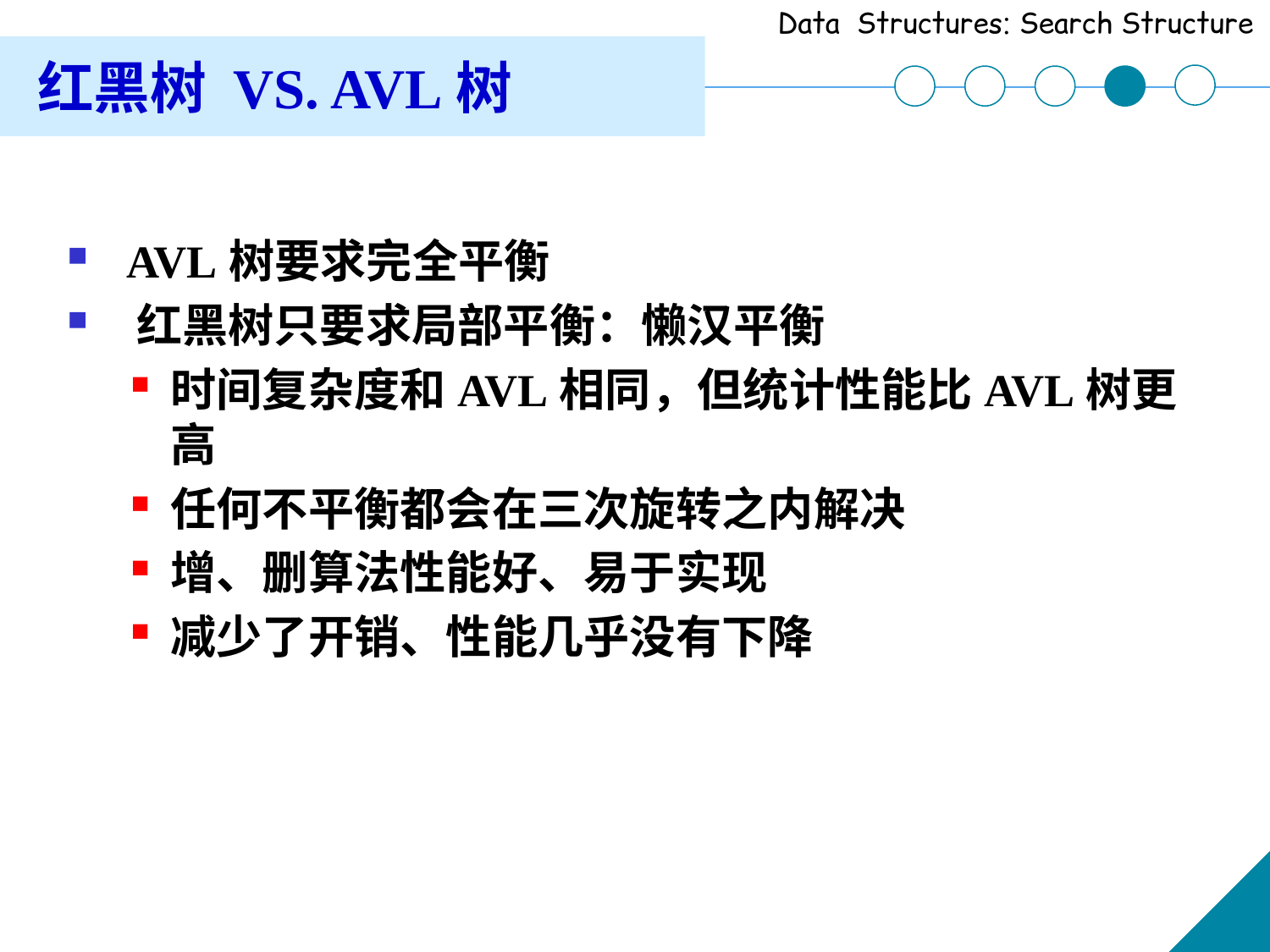

红黑树 VS. AVL树

 AVL树要求完全平衡
 红黑树只要求局部平衡：懒汉平衡
时间复杂度和AVL相同，但统计性能比AVL树更高
任何不平衡都会在三次旋转之内解决
增、删算法性能好、易于实现
减少了开销、性能几乎没有下降